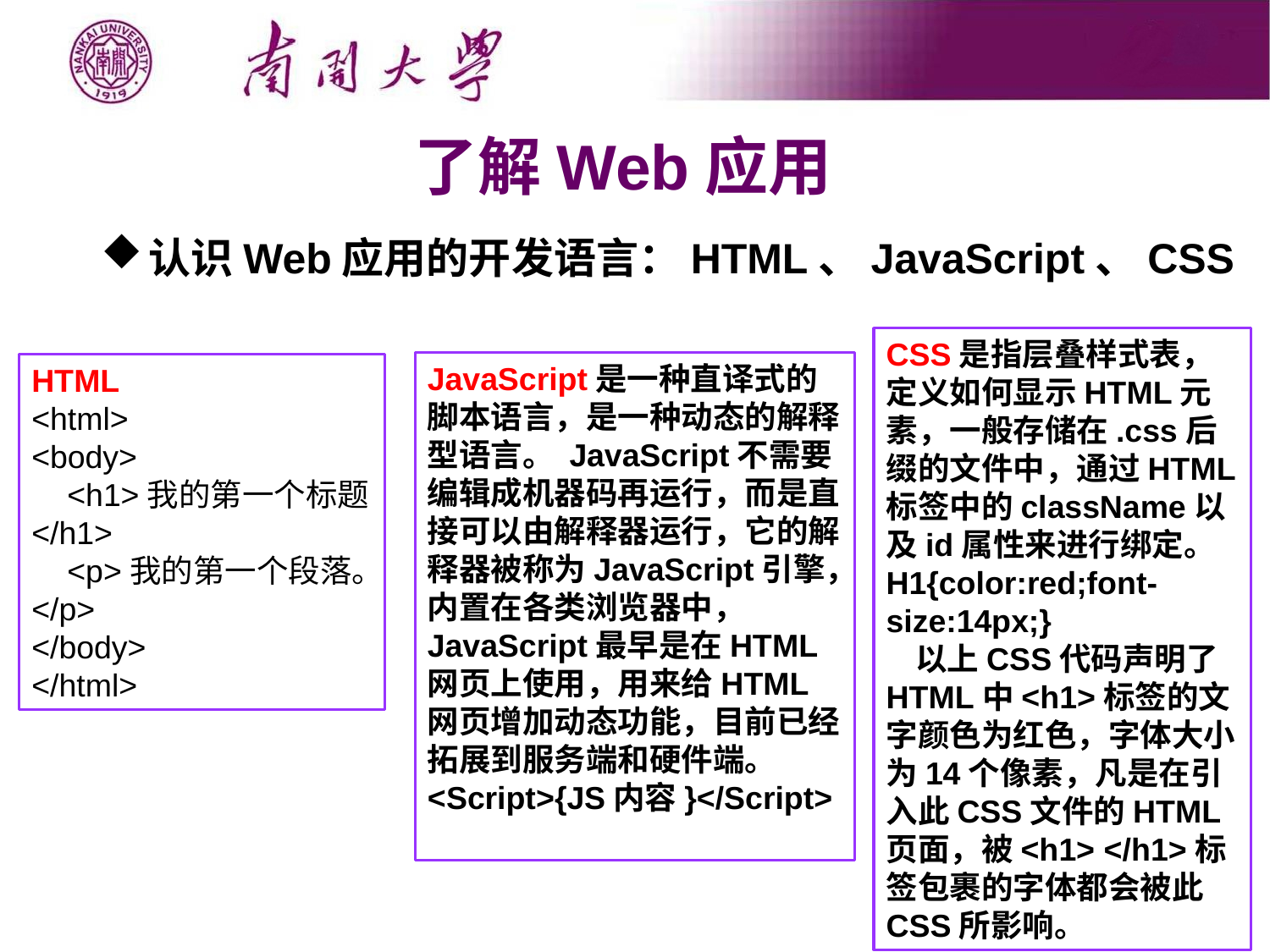

了解Web应用
认识Web应用的开发语言：HTML、JavaScript、CSS

CSS是指层叠样式表，定义如何显示HTML元素，一般存储在.css后缀的文件中，通过HTML标签中的className以及id属性来进行绑定。
H1{color:red;font-size:14px;}
   以上CSS代码声明了HTML中<h1>标签的文字颜色为红色，字体大小为14个像素，凡是在引入此CSS文件的HTML页面，被<h1> </h1>标签包裹的字体都会被此CSS所影响。
JavaScript是一种直译式的脚本语言，是一种动态的解释型语言。 JavaScript不需要编辑成机器码再运行，而是直接可以由解释器运行，它的解释器被称为JavaScript引擎，内置在各类浏览器中， JavaScript最早是在HTML网页上使用，用来给HTML网页增加动态功能，目前已经拓展到服务端和硬件端。
<Script>{JS内容}</Script>

HTML
<html>
<body>
    <h1>我的第一个标题</h1>
    <p>我的第一个段落。</p>
</body>
</html>